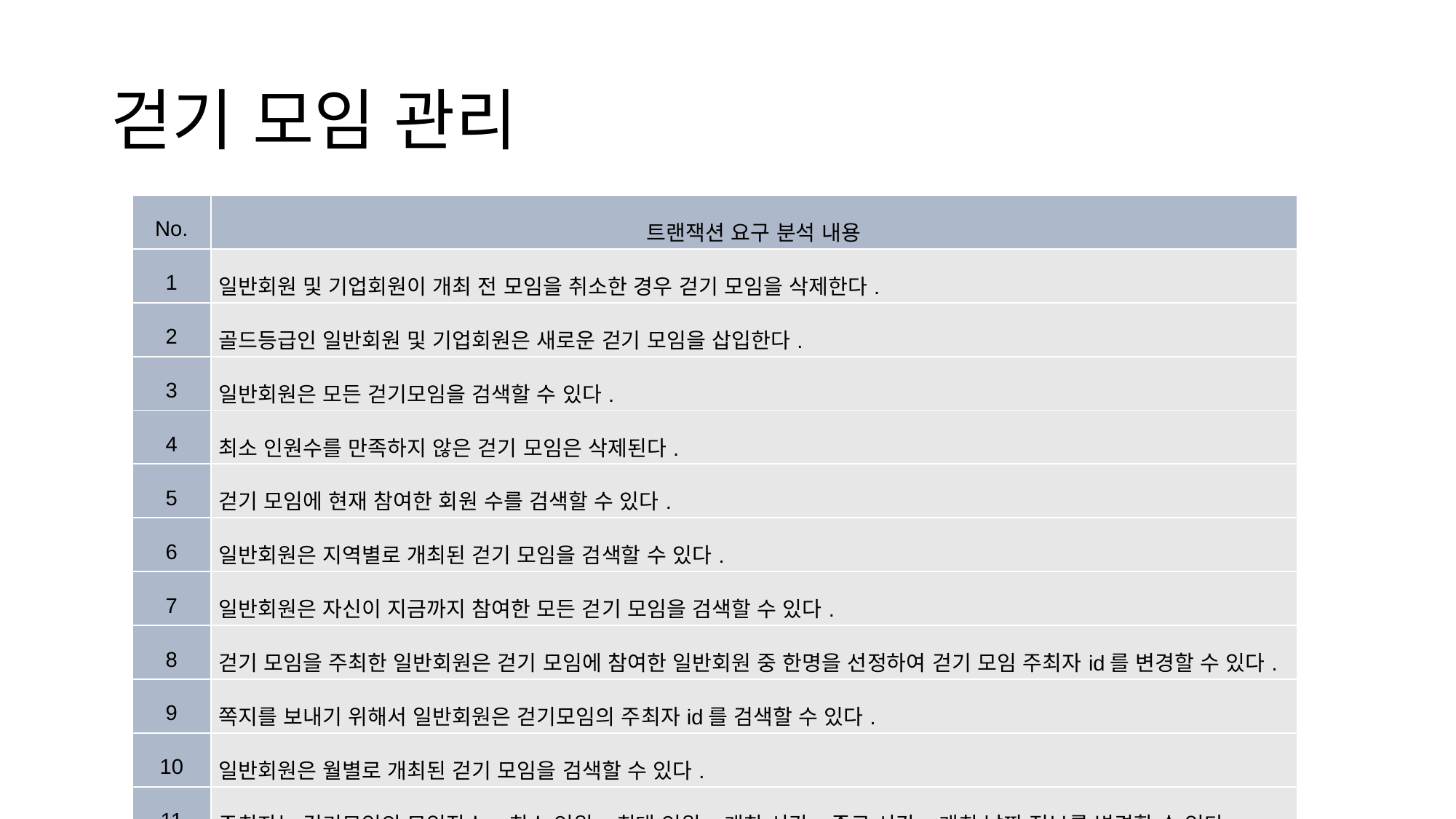

# 걷기 모임 관리
| No. | 트랜잭션 요구 분석 내용 |
| --- | --- |
| 1 | 일반회원 및 기업회원이 개최 전 모임을 취소한 경우 걷기 모임을 삭제한다. |
| 2 | 골드등급인 일반회원 및 기업회원은 새로운 걷기 모임을 삽입한다. |
| 3 | 일반회원은 모든 걷기모임을 검색할 수 있다. |
| 4 | 최소 인원수를 만족하지 않은 걷기 모임은 삭제된다. |
| 5 | 걷기 모임에 현재 참여한 회원 수를 검색할 수 있다. |
| 6 | 일반회원은 지역별로 개최된 걷기 모임을 검색할 수 있다. |
| 7 | 일반회원은 자신이 지금까지 참여한 모든 걷기 모임을 검색할 수 있다. |
| 8 | 걷기 모임을 주최한 일반회원은 걷기 모임에 참여한 일반회원 중 한명을 선정하여 걷기 모임 주최자id를 변경할 수 있다. |
| 9 | 쪽지를 보내기 위해서 일반회원은 걷기모임의 주최자id를 검색할 수 있다. |
| 10 | 일반회원은 월별로 개최된 걷기 모임을 검색할 수 있다. |
| 11 | 주최자는 걷기모임의 모임장소, 최소 인원, 최대 인원, 개최 시간, 종료 시간, 개최 날짜 정보를 변경할 수 있다. |
| 12 | 일반회원은 회원 수의 내림차순과 오름차순을 기준으로 걷기모임을 검색할 수 있다. |